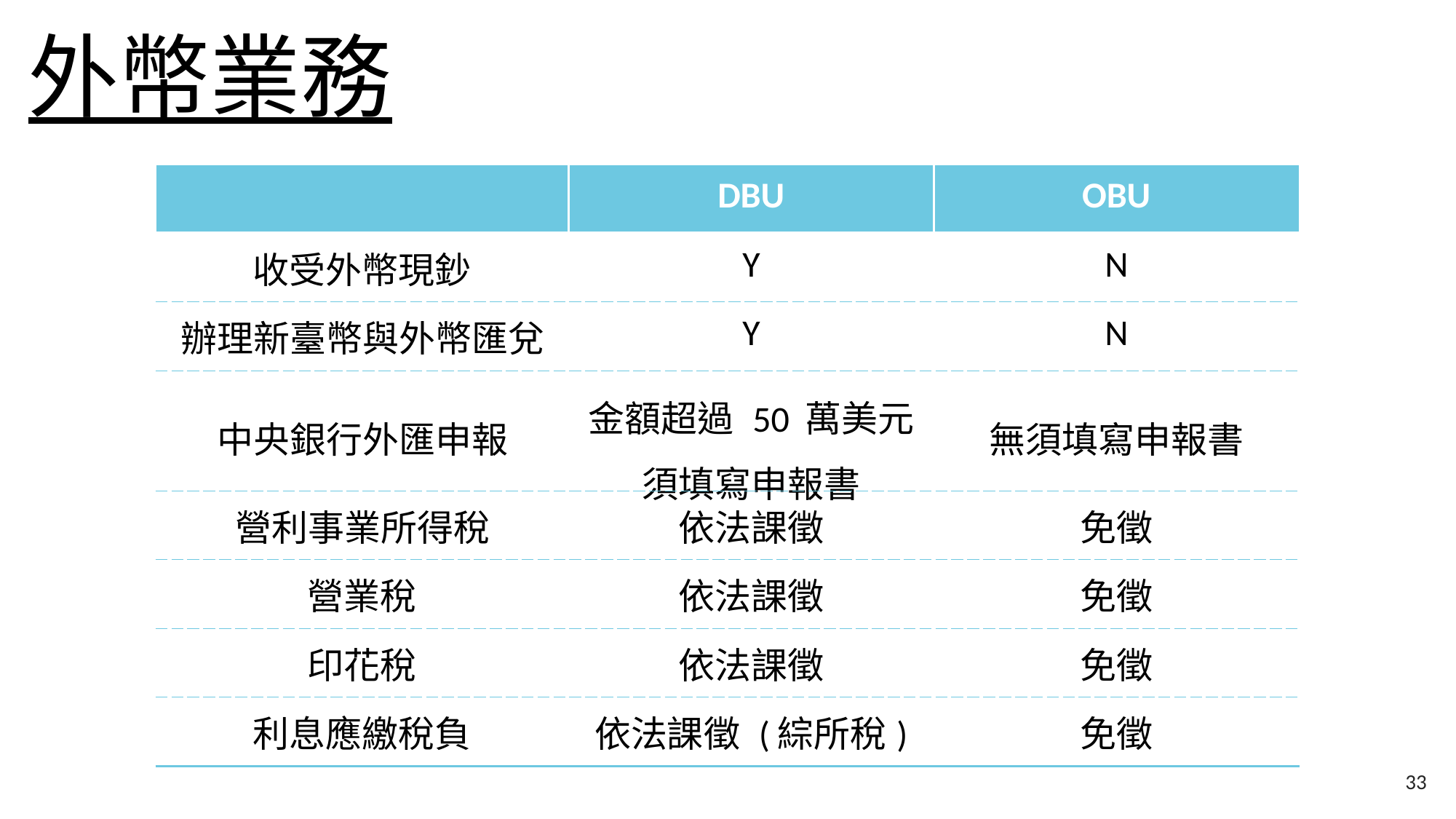

外幣業務
|  | DBU | OBU |
| --- | --- | --- |
| 收受外幣現鈔 | Y | N |
| 辦理新臺幣與外幣匯兌 | Y | N |
| 中央銀行外匯申報 | 金額超過 50 萬美元 須填寫申報書 | 無須填寫申報書 |
| 營利事業所得稅 | 依法課徵 | 免徵 |
| 營業稅 | 依法課徵 | 免徵 |
| 印花稅 | 依法課徵 | 免徵 |
| 利息應繳稅負 | 依法課徵 (綜所稅) | 免徵 |
33